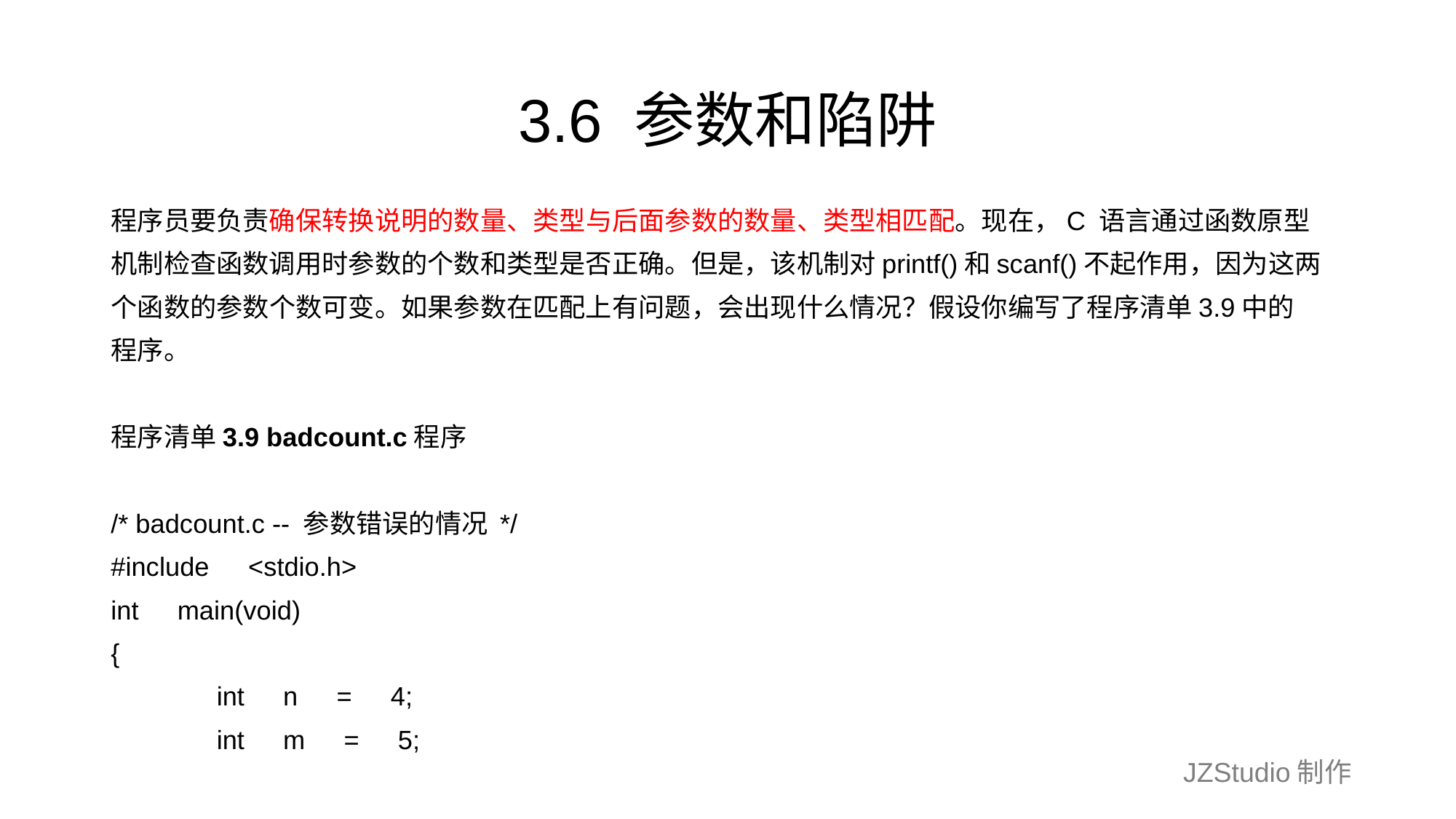

# 3.6 参数和陷阱
程序员要负责确保转换说明的数量、类型与后面参数的数量、类型相匹配。现在，C 语言通过函数原型
机制检查函数调用时参数的个数和类型是否正确。但是，该机制对printf()和scanf()不起作用，因为这两
个函数的参数个数可变。如果参数在匹配上有问题，会出现什么情况？假设你编写了程序清单3.9中的
程序。

程序清单3.9 badcount.c程序

/* badcount.c -- 参数错误的情况 */
#include　<stdio.h>
int　main(void)
{
	int　n　=　4;
	int　m　=　5;